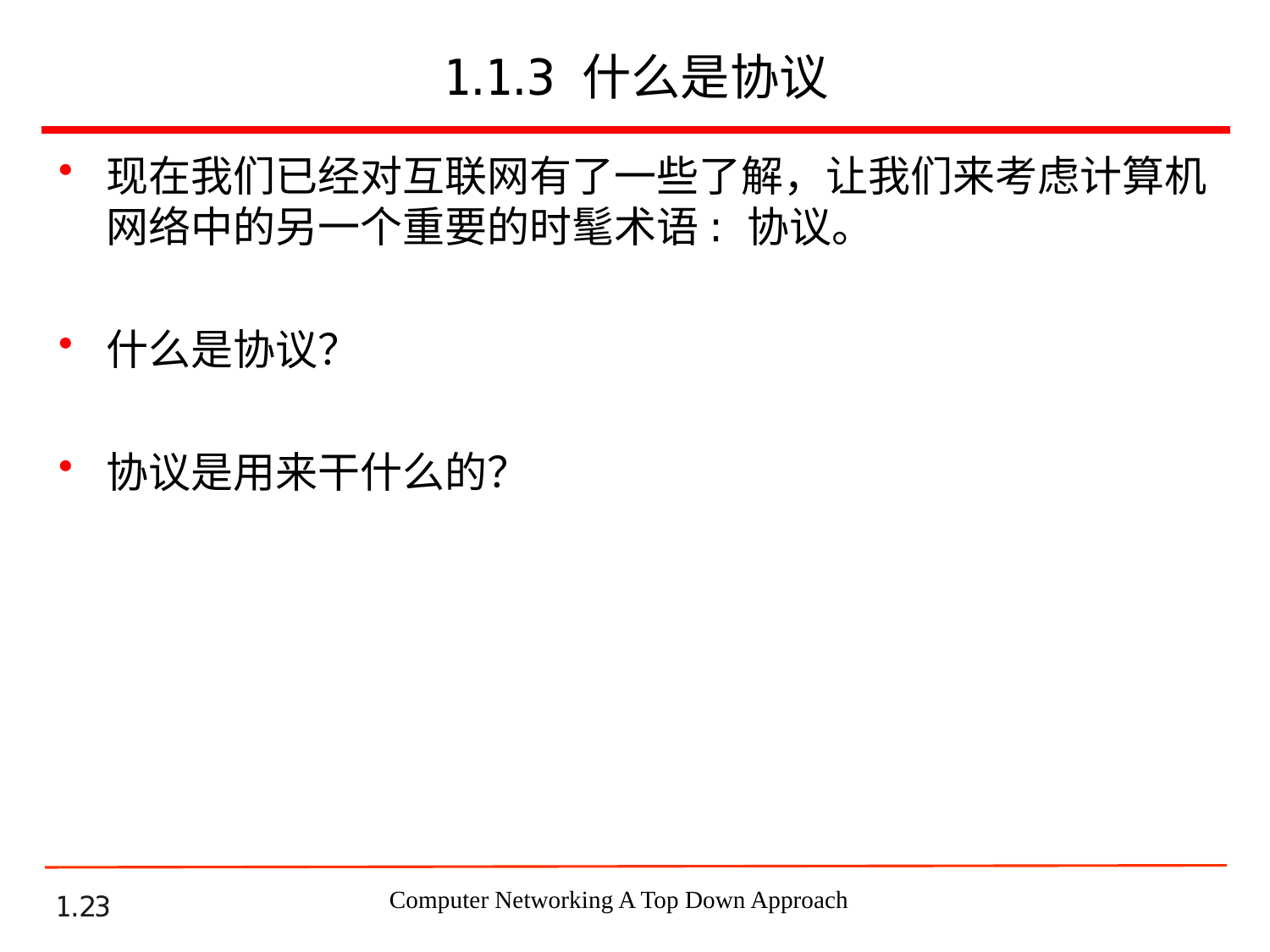

# 1.1.3 什么是协议
现在我们已经对互联网有了一些了解，让我们来考虑计算机网络中的另一个重要的时髦术语: 协议。

什么是协议？

协议是用来干什么的？